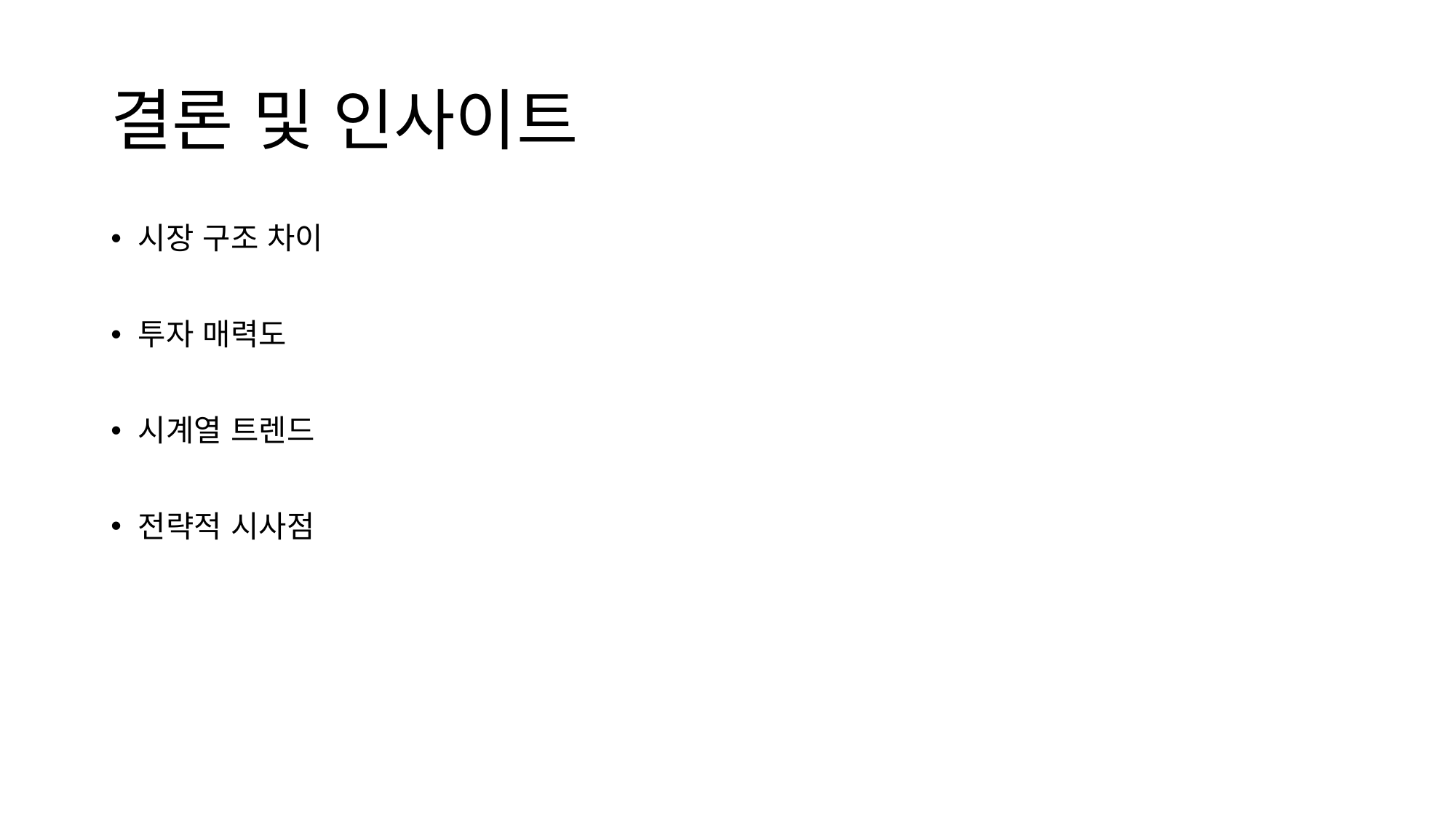

# 결론 및 인사이트
시장 구조 차이

투자 매력도

시계열 트렌드

전략적 시사점